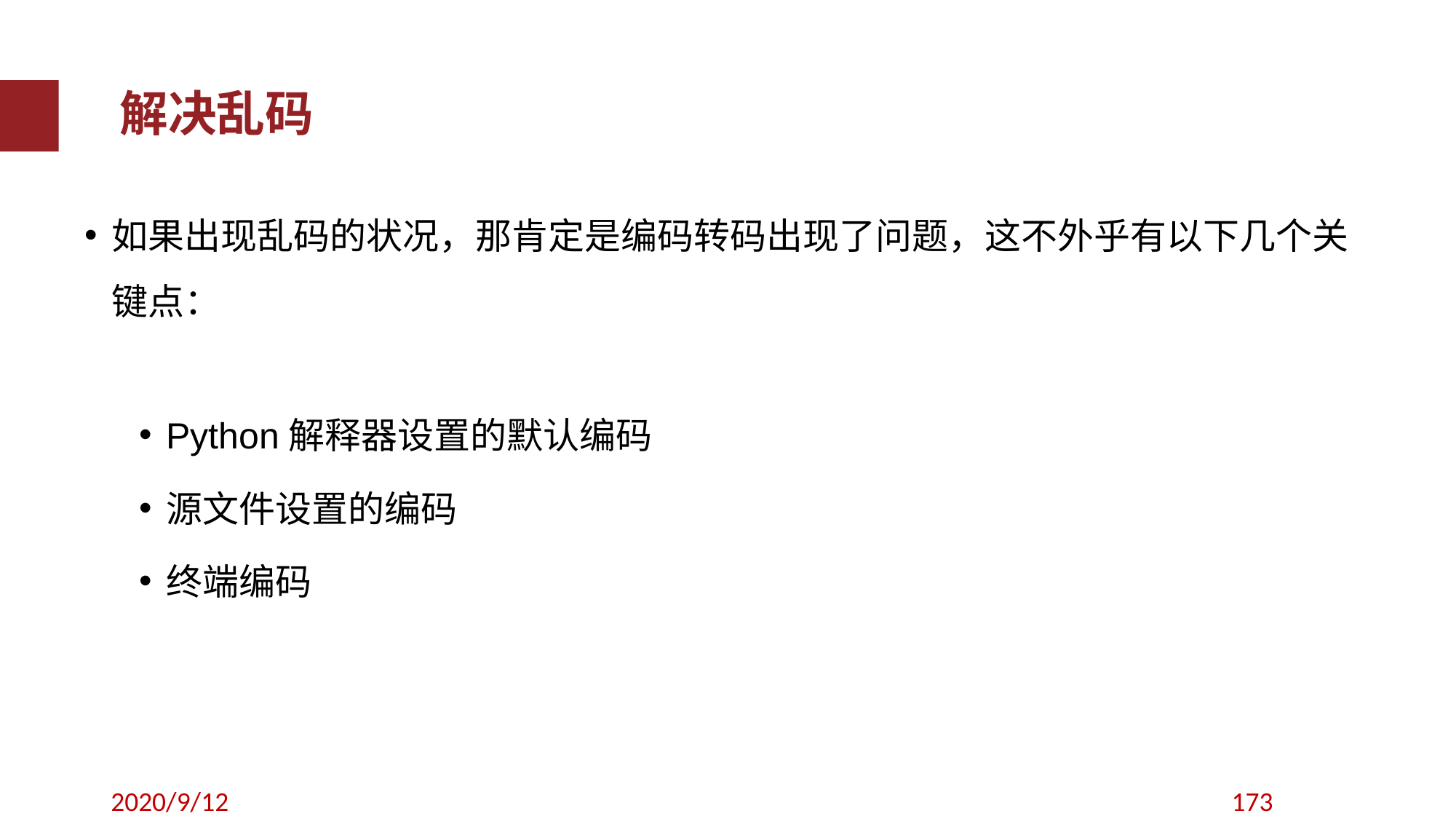

解决乱码

如果出现乱码的状况，那肯定是编码转码出现了问题，这不外乎有以下几个关键点：

Python解释器设置的默认编码
源文件设置的编码
终端编码
2020/9/12
173